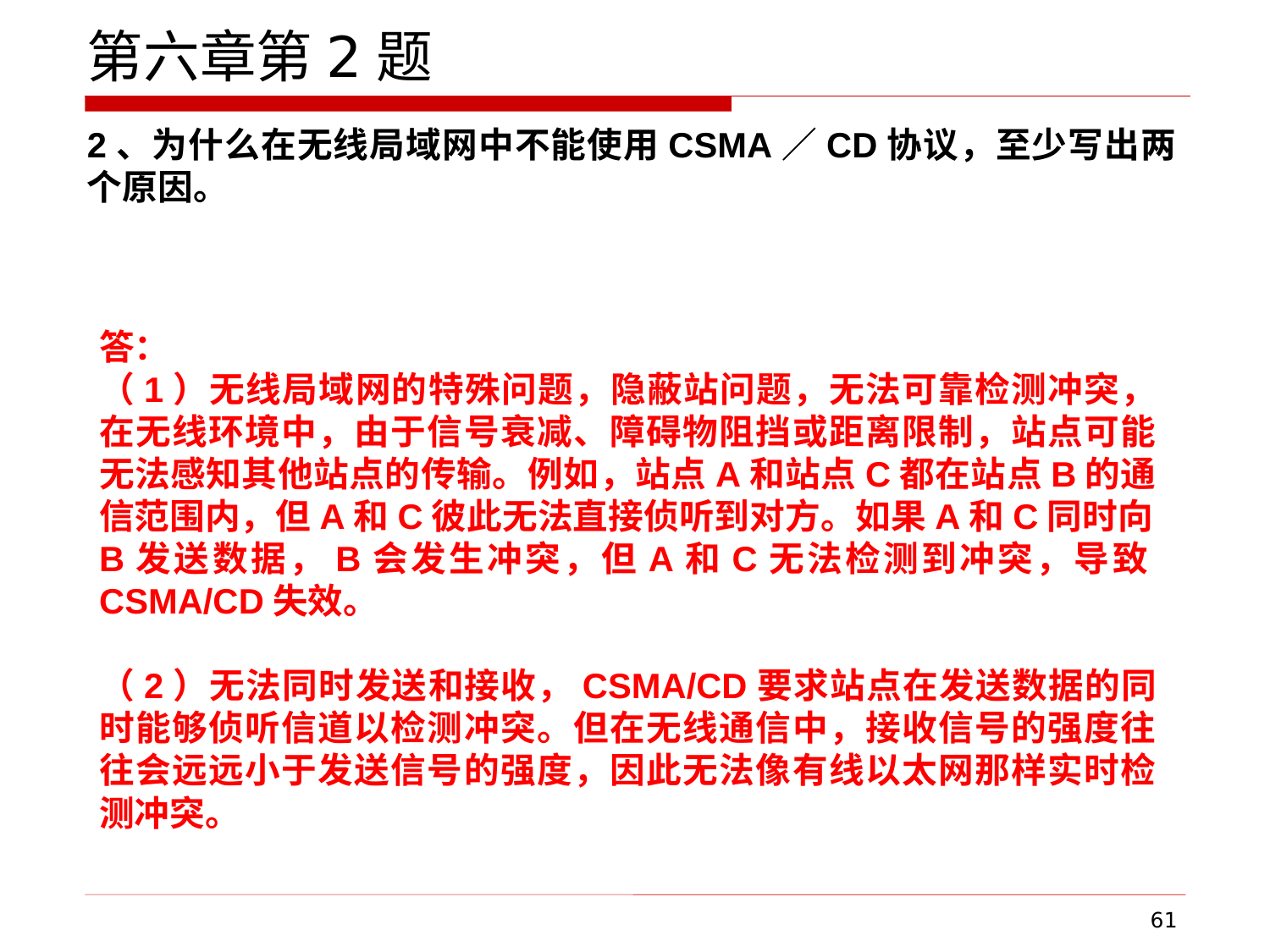

第六章第2题
2、为什么在无线局域网中不能使用CSMA／CD协议，至少写出两个原因。
答：
（1）无线局域网的特殊问题，隐蔽站问题，无法可靠检测冲突，在无线环境中，由于信号衰减、障碍物阻挡或距离限制，站点可能无法感知其他站点的传输。例如，站点A和站点C都在站点B的通信范围内，但A和C彼此无法直接侦听到对方。如果A和C同时向B发送数据，B会发生冲突，但A和C无法检测到冲突，导致CSMA/CD失效。

（2）无法同时发送和接收，CSMA/CD要求站点在发送数据的同时能够侦听信道以检测冲突。但在无线通信中，接收信号的强度往往会远远小于发送信号的强度，因此无法像有线以太网那样实时检测冲突。
61